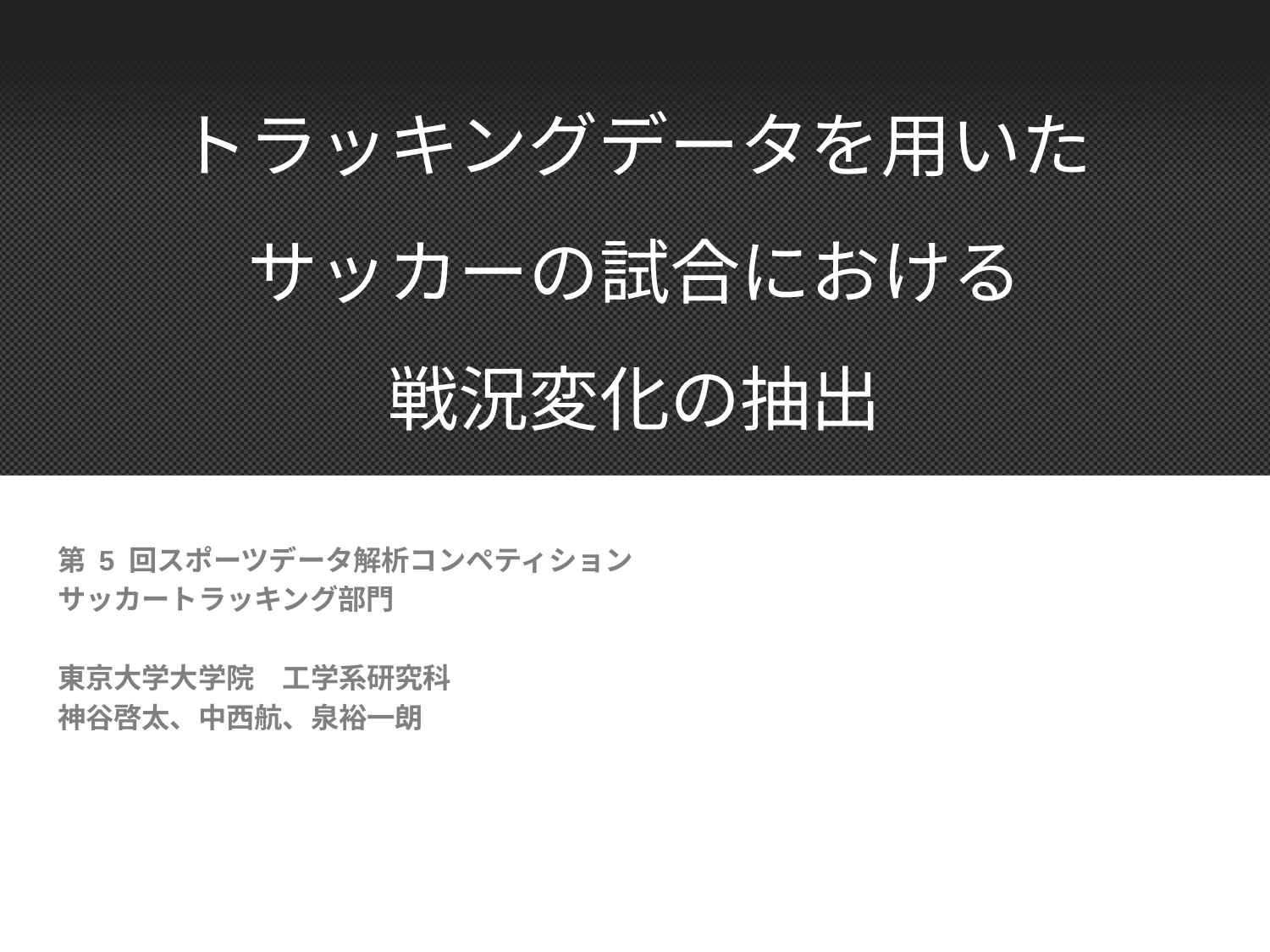

# トラッキングデータを用いた サッカーの試合における 戦況変化の抽出
第 5 回スポーツデータ解析コンペティション
サッカートラッキング部門

東京大学大学院　工学系研究科
神谷啓太、中西航、泉裕一朗